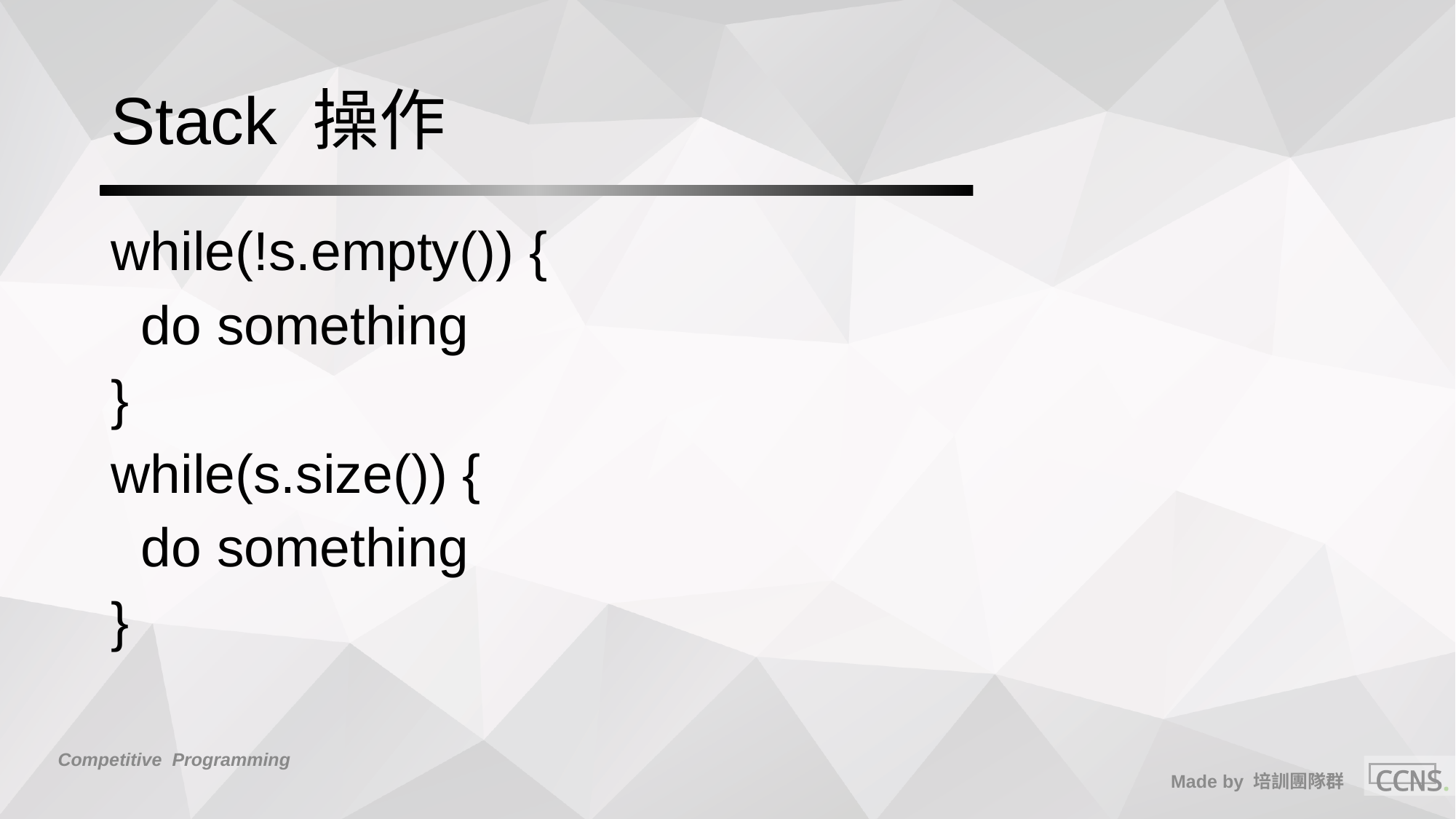

# Stack 操作
while(!s.empty()) {
  do something
}
while(s.size()) {
  do something
}